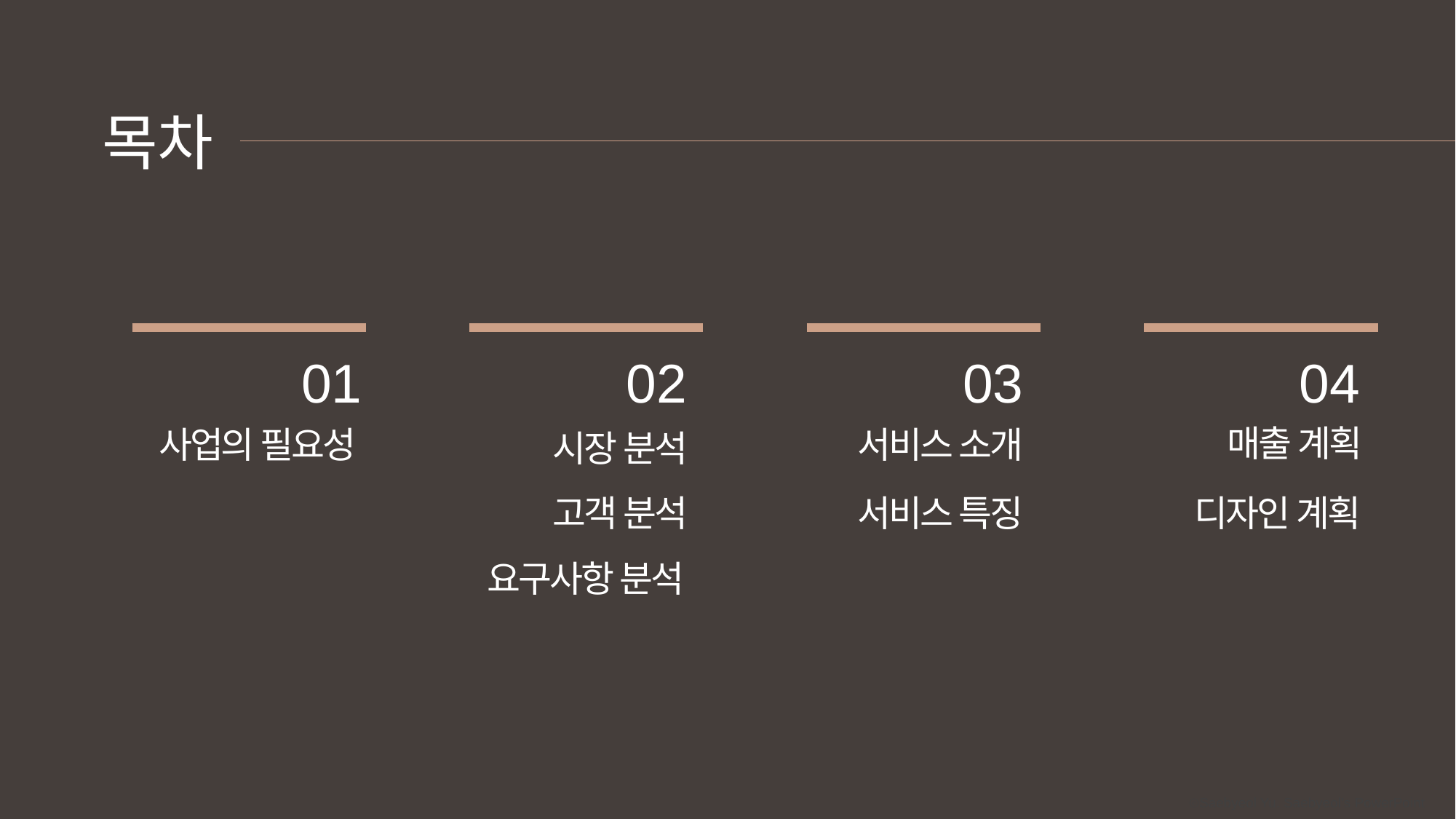

목차
03
04
02
01
매출 계획
서비스 소개
사업의 필요성
시장 분석
서비스 특징
디자인 계획
고객 분석
요구사항 분석